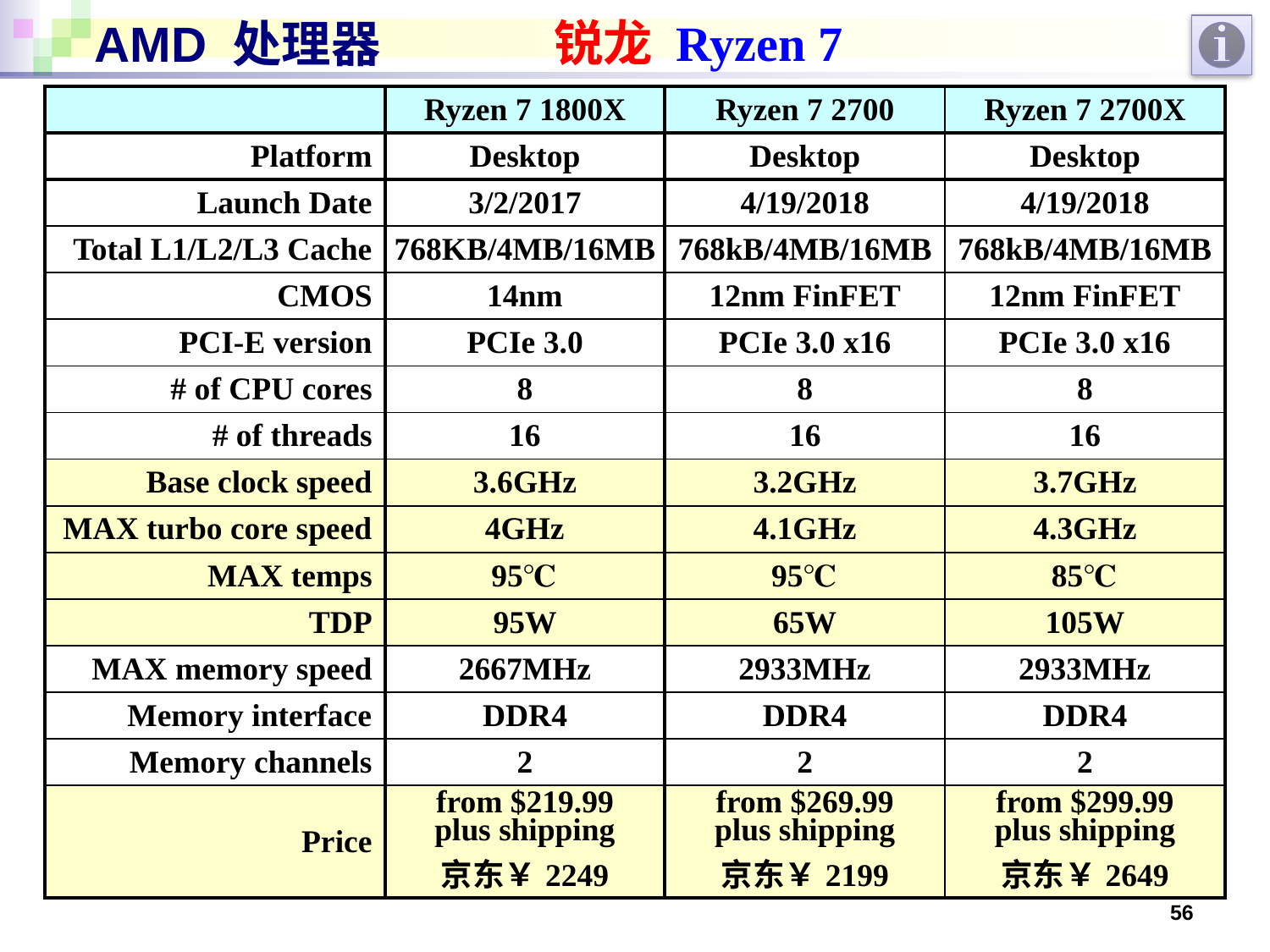

# AMD 处理器
锐龙 Ryzen 7

|  | Ryzen 7 1800X | Ryzen 7 2700 | Ryzen 7 2700X |
| --- | --- | --- | --- |
| Platform | Desktop | Desktop | Desktop |
| Launch Date | 3/2/2017 | 4/19/2018 | 4/19/2018 |
| Total L1/L2/L3 Cache | 768KB/4MB/16MB | 768kB/4MB/16MB | 768kB/4MB/16MB |
| CMOS | 14nm | 12nm FinFET | 12nm FinFET |
| PCI-E version | PCIe 3.0 | PCIe 3.0 x16 | PCIe 3.0 x16 |
| # of CPU cores | 8 | 8 | 8 |
| # of threads | 16 | 16 | 16 |
| Base clock speed | 3.6GHz | 3.2GHz | 3.7GHz |
| MAX turbo core speed | 4GHz | 4.1GHz | 4.3GHz |
| MAX temps | 95℃ | 95℃ | 85℃ |
| TDP | 95W | 65W | 105W |
| MAX memory speed | 2667MHz | 2933MHz | 2933MHz |
| Memory interface | DDR4 | DDR4 | DDR4 |
| Memory channels | 2 | 2 | 2 |
| Price | from $219.99 plus shipping 京东￥2249 | from $269.99 plus shipping 京东￥2199 | from $299.99 plus shipping 京东￥2649 |
56